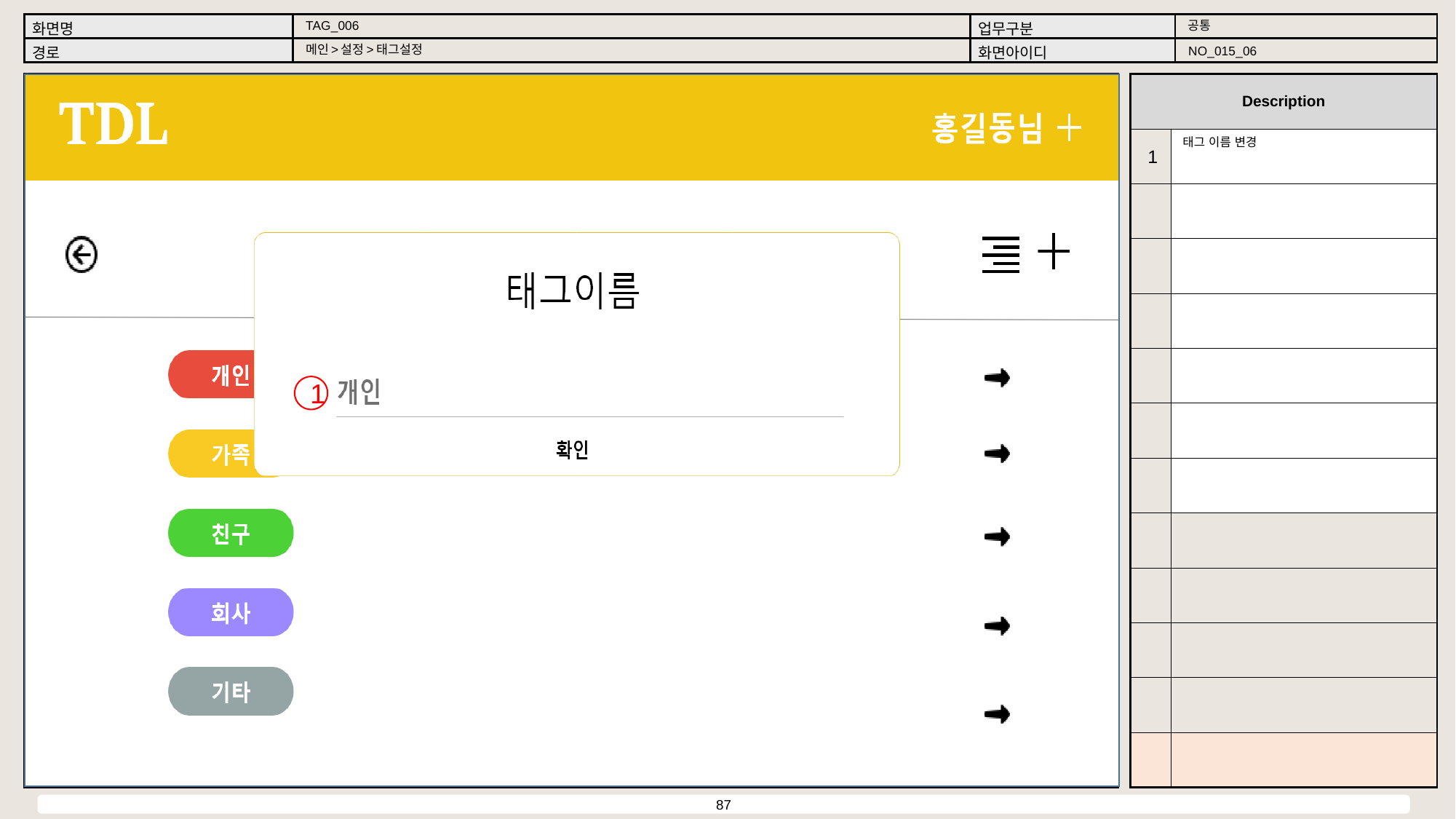

공통
TAG_006
메인>설정>태그설정
NO_015_06

태그 이름 변경
1
1